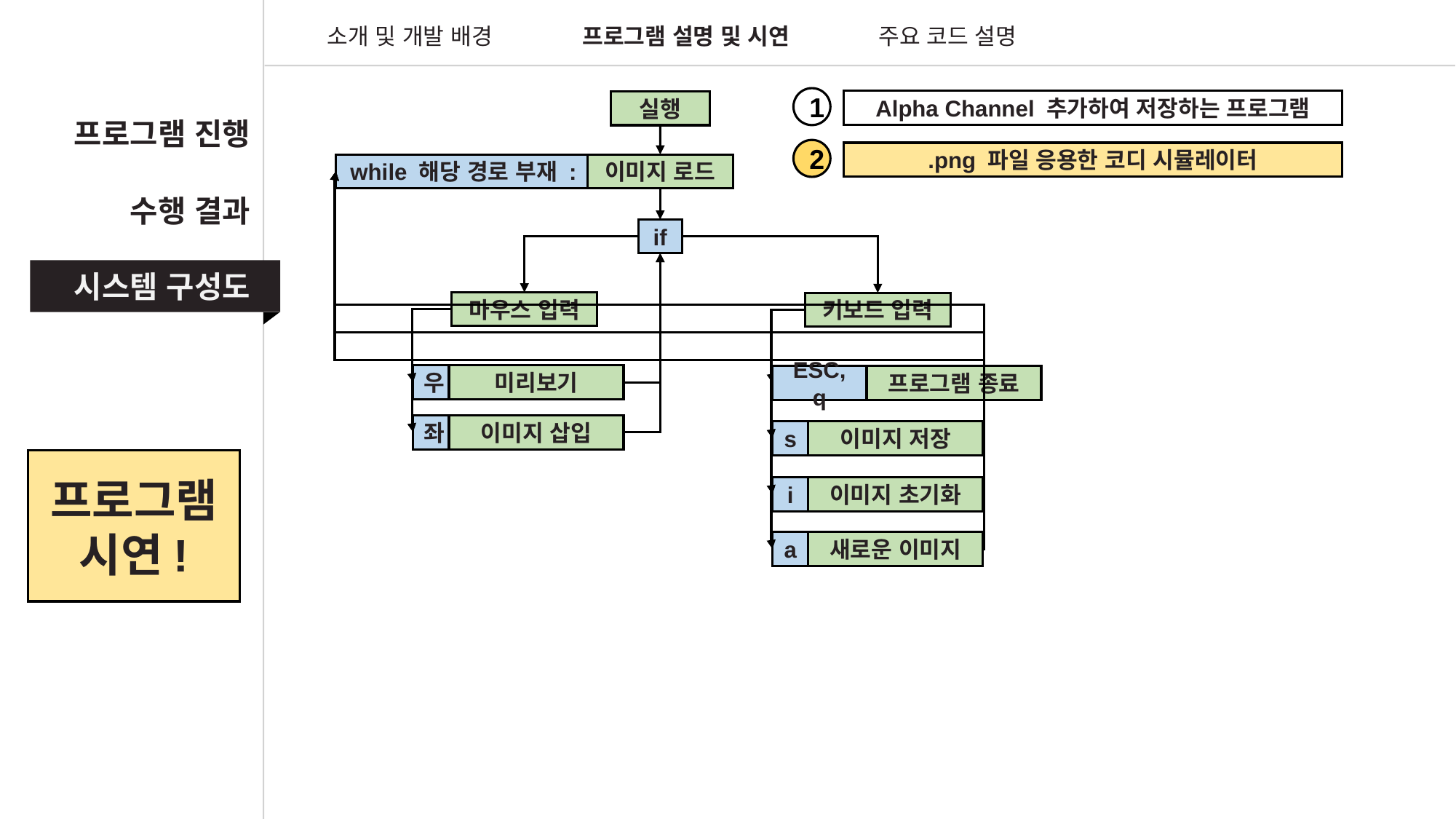

소개 및 개발 배경
프로그램 설명 및 시연
주요 코드 설명
1
Alpha Channel 추가하여 저장하는 프로그램
실행
프로그램 진행
2
.png 파일 응용한 코디 시뮬레이터
while 해당 경로 부재 :
이미지 로드
수행 결과
if

시스템 구성도
마우스 입력
키보드 입력

우
미리보기
ESC, q
프로그램 종료
좌
이미지 삽입
s
이미지 저장
프로그램
시연!
i
이미지 초기화
a
새로운 이미지